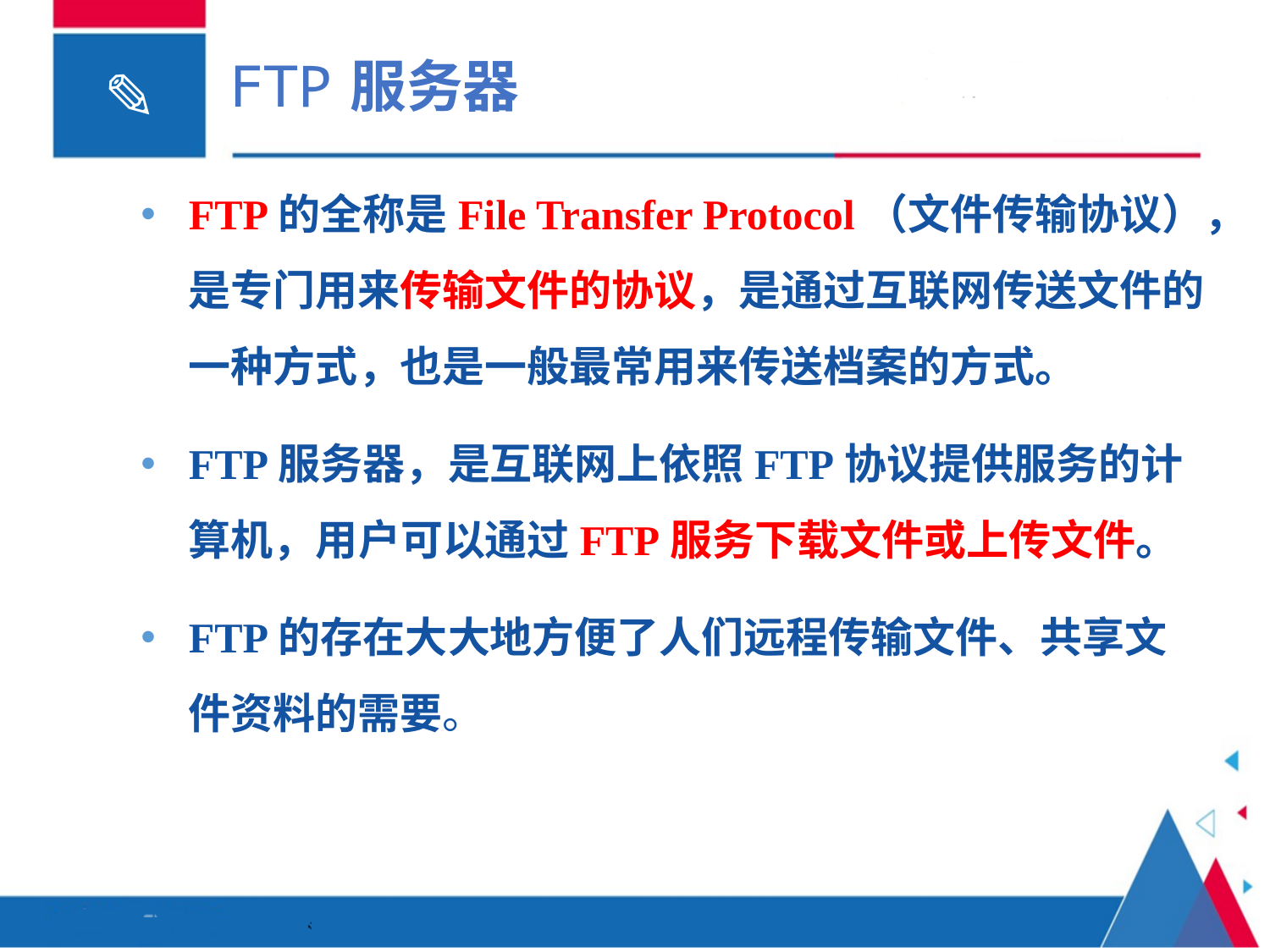

# FTP服务器
FTP的全称是File Transfer Protocol（文件传输协议），是专门用来传输文件的协议，是通过互联网传送文件的一种方式，也是一般最常用来传送档案的方式。
FTP服务器，是互联网上依照FTP协议提供服务的计算机，用户可以通过FTP服务下载文件或上传文件。
FTP的存在大大地方便了人们远程传输文件、共享文件资料的需要。